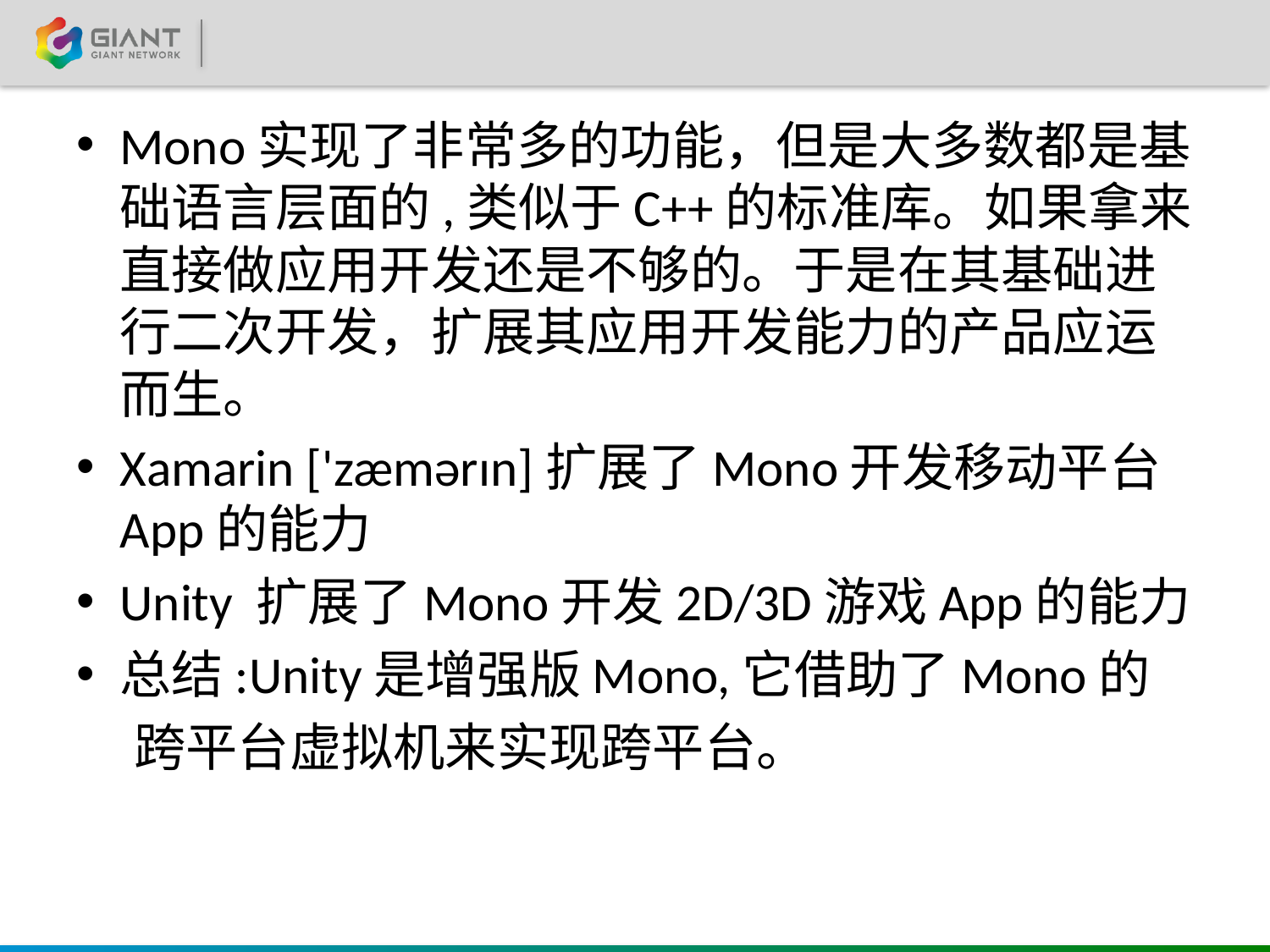

Mono实现了非常多的功能，但是大多数都是基础语言层面的,类似于C++的标准库。如果拿来直接做应用开发还是不够的。于是在其基础进行二次开发，扩展其应用开发能力的产品应运而生。
Xamarin ['zæmərɪn]扩展了Mono开发移动平台App的能力
Unity 扩展了Mono开发2D/3D游戏App的能力
总结:Unity是增强版Mono,它借助了Mono的
    跨平台虚拟机来实现跨平台。